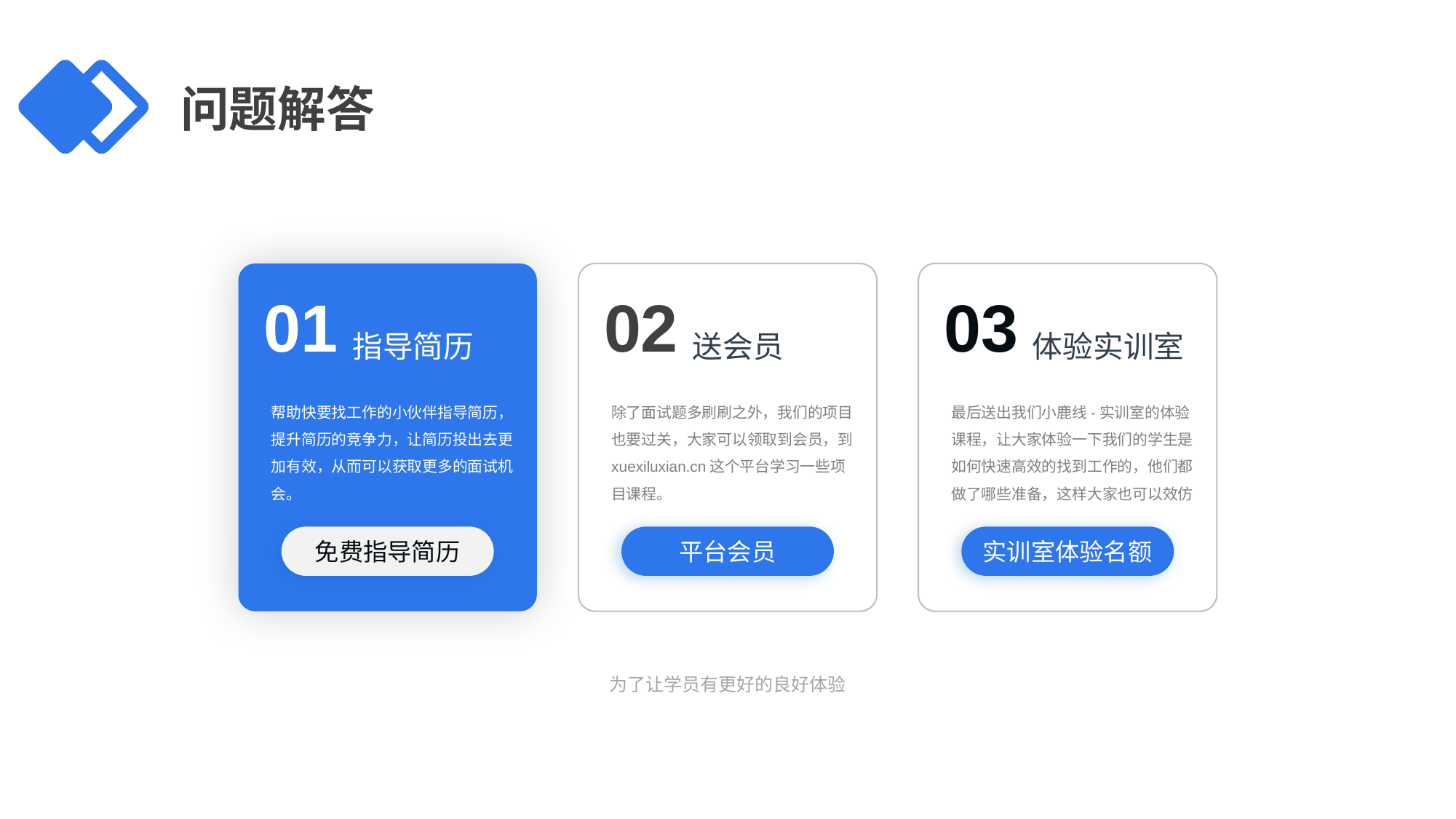

问题解答

01
02
03
指导简历
送会员
体验实训室
帮助快要找工作的小伙伴指导简历，提升简历的竞争力，让简历投出去更加有效，从而可以获取更多的面试机会。
除了面试题多刷刷之外，我们的项目也要过关，大家可以领取到会员，到xuexiluxian.cn这个平台学习一些项目课程。
最后送出我们小鹿线-实训室的体验课程，让大家体验一下我们的学生是如何快速高效的找到工作的，他们都做了哪些准备，这样大家也可以效仿

免费指导简历

平台会员

实训室体验名额
为了让学员有更好的良好体验